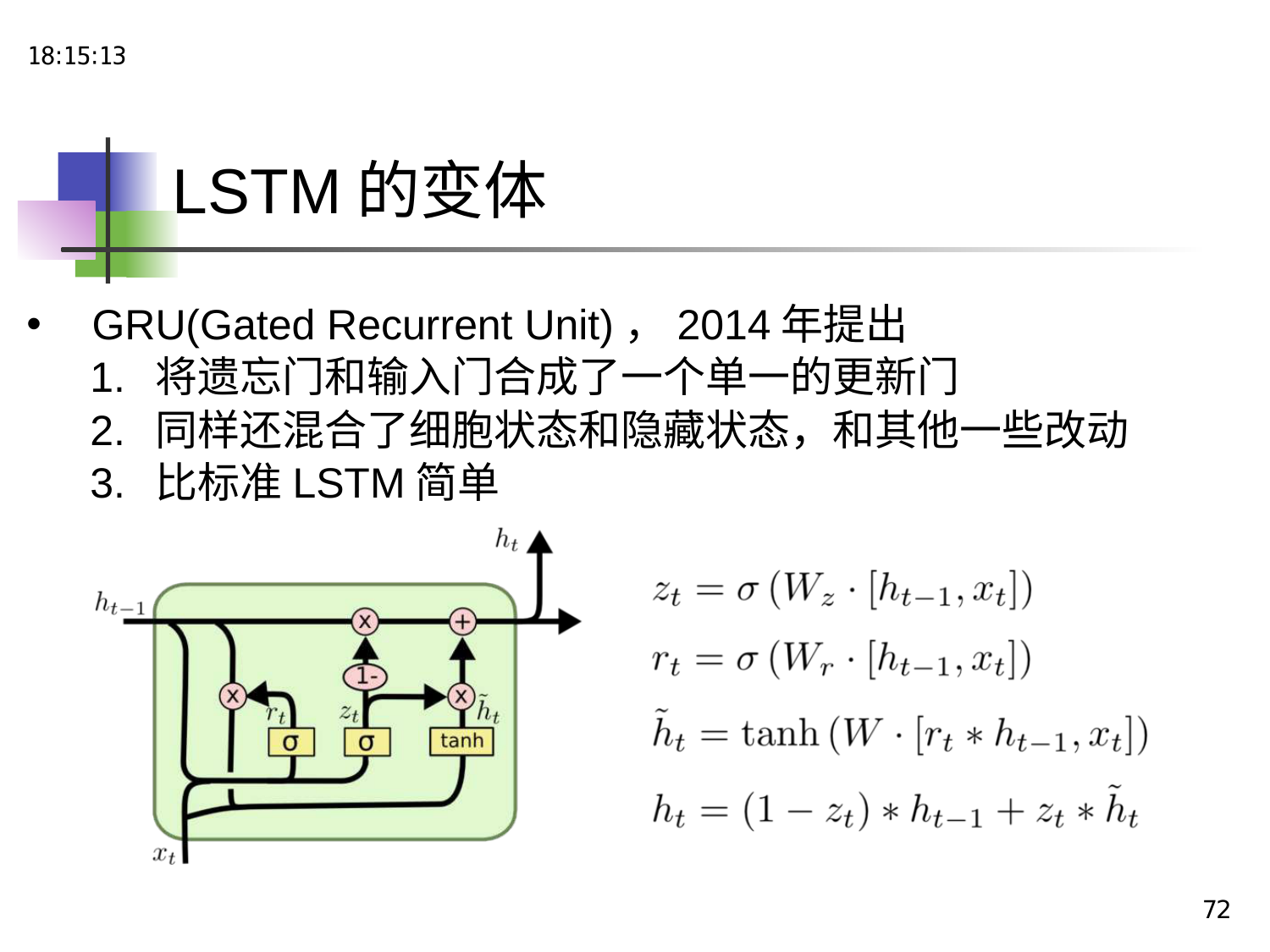

18:15:13
# LSTM的变体
GRU(Gated Recurrent Unit)，2014年提出
将遗忘门和输入门合成了一个单一的更新门
同样还混合了细胞状态和隐藏状态，和其他一些改动
比标准LSTM简单

72